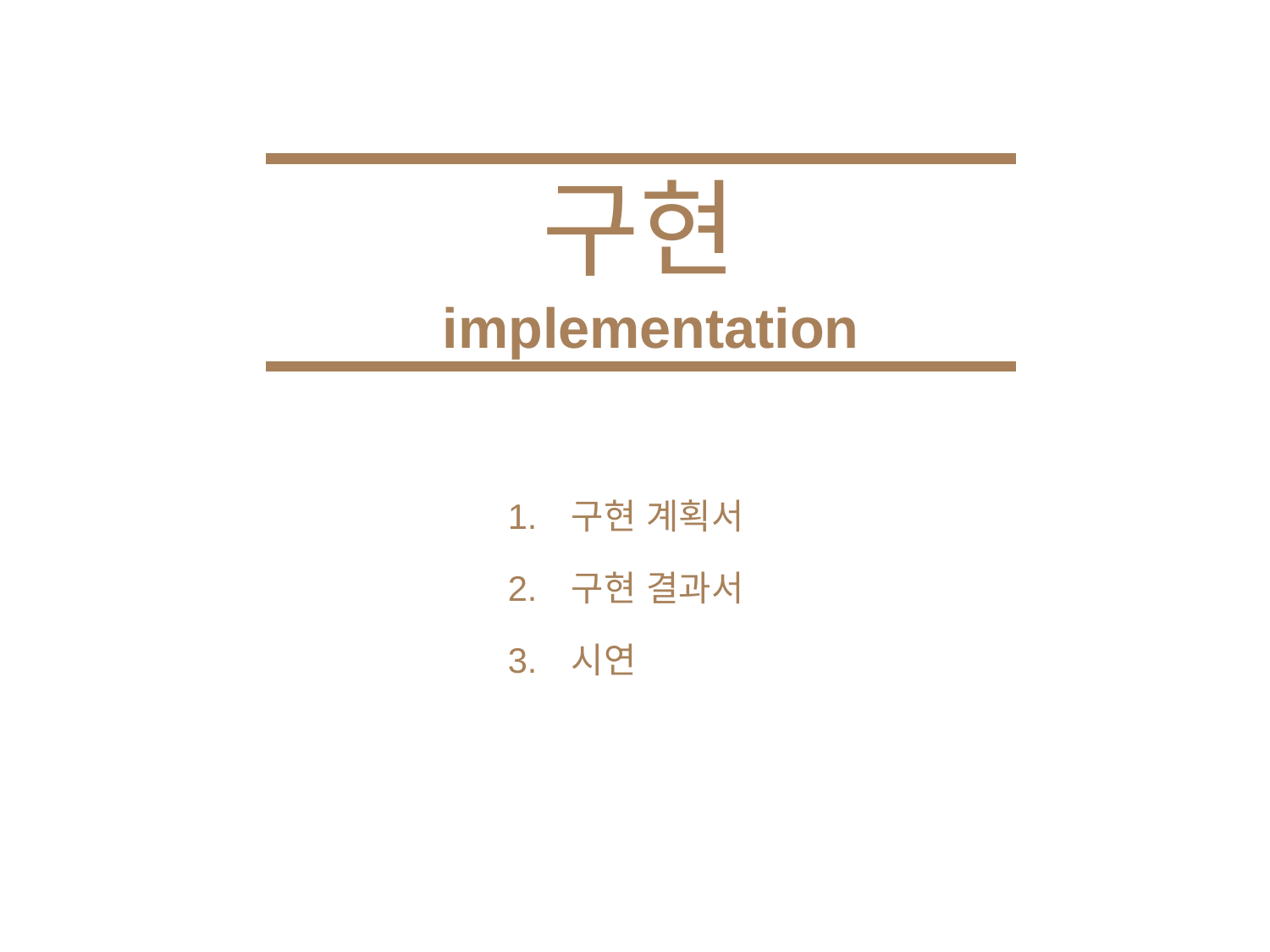

구현
implementation

구현 계획서

구현 결과서

시연